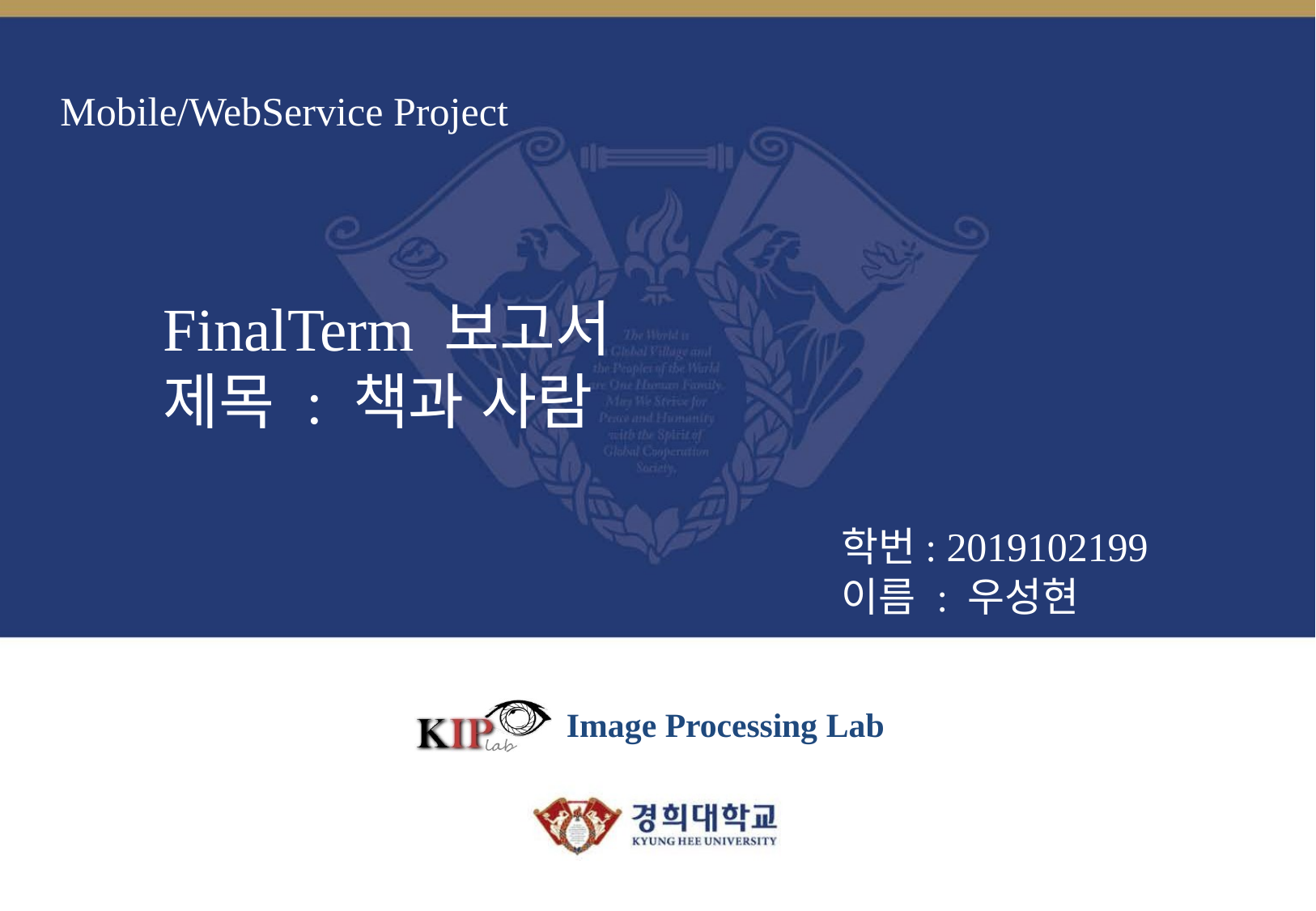

# Mobile/WebService Project
FinalTerm 보고서
제목 : 책과 사람
학번: 2019102199
이름 : 우성현

Image Processing Lab